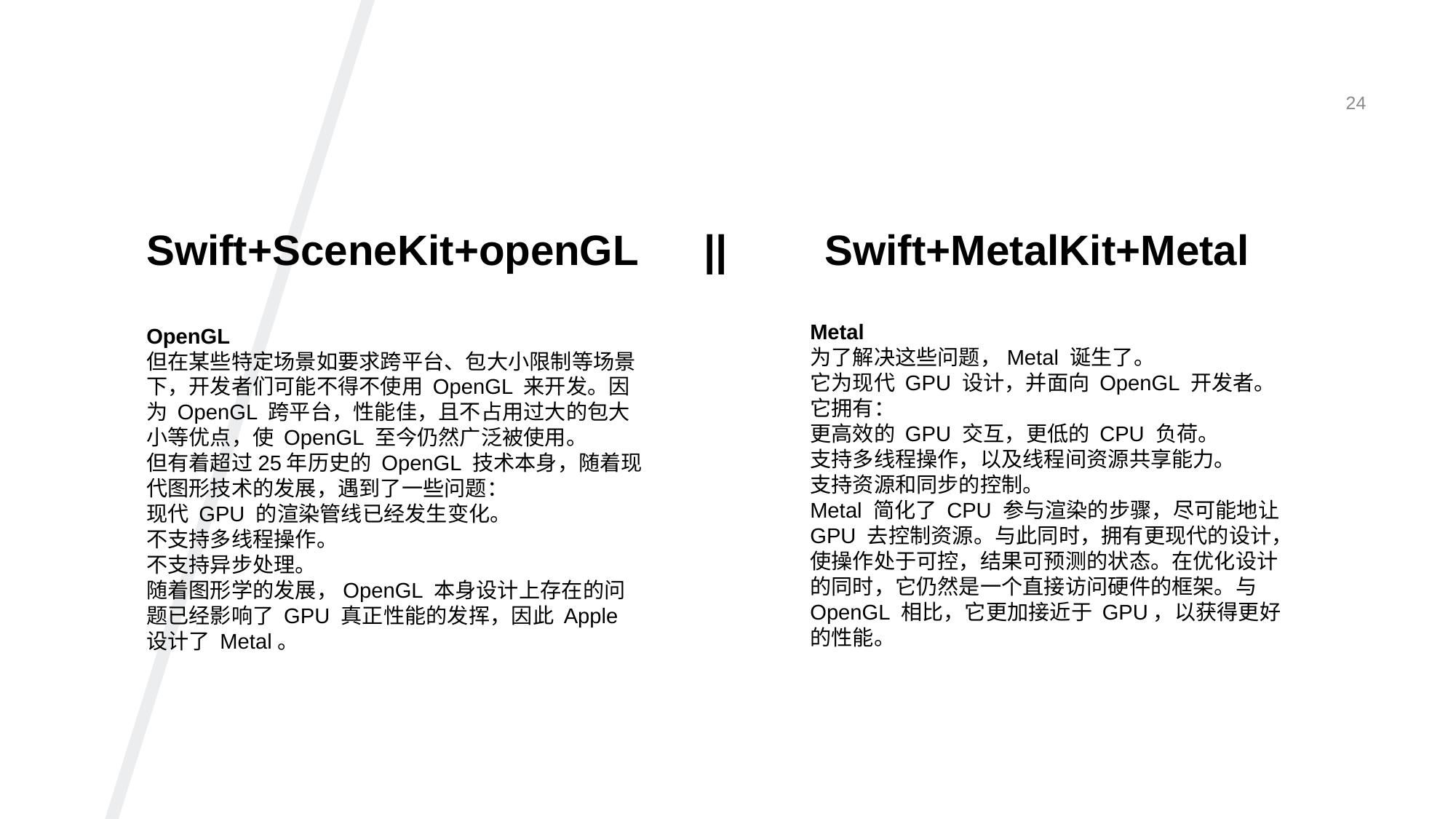

24
Swift+SceneKit+openGL	 ||	  Swift+MetalKit+Metal

Metal
为了解决这些问题，Metal 诞生了。
它为现代 GPU 设计，并面向 OpenGL 开发者。它拥有：
更高效的 GPU 交互，更低的 CPU 负荷。
支持多线程操作，以及线程间资源共享能力。
支持资源和同步的控制。
Metal 简化了 CPU 参与渲染的步骤，尽可能地让 GPU 去控制资源。与此同时，拥有更现代的设计，使操作处于可控，结果可预测的状态。在优化设计的同时，它仍然是一个直接访问硬件的框架。与 OpenGL 相比，它更加接近于 GPU，以获得更好的性能。
OpenGL
但在某些特定场景如要求跨平台、包大小限制等场景下，开发者们可能不得不使用 OpenGL 来开发。因为 OpenGL 跨平台，性能佳，且不占用过大的包大小等优点，使 OpenGL 至今仍然广泛被使用。
但有着超过25年历史的 OpenGL 技术本身，随着现代图形技术的发展，遇到了一些问题：
现代 GPU 的渲染管线已经发生变化。
不支持多线程操作。
不支持异步处理。
随着图形学的发展，OpenGL 本身设计上存在的问题已经影响了 GPU 真正性能的发挥，因此 Apple 设计了 Metal。